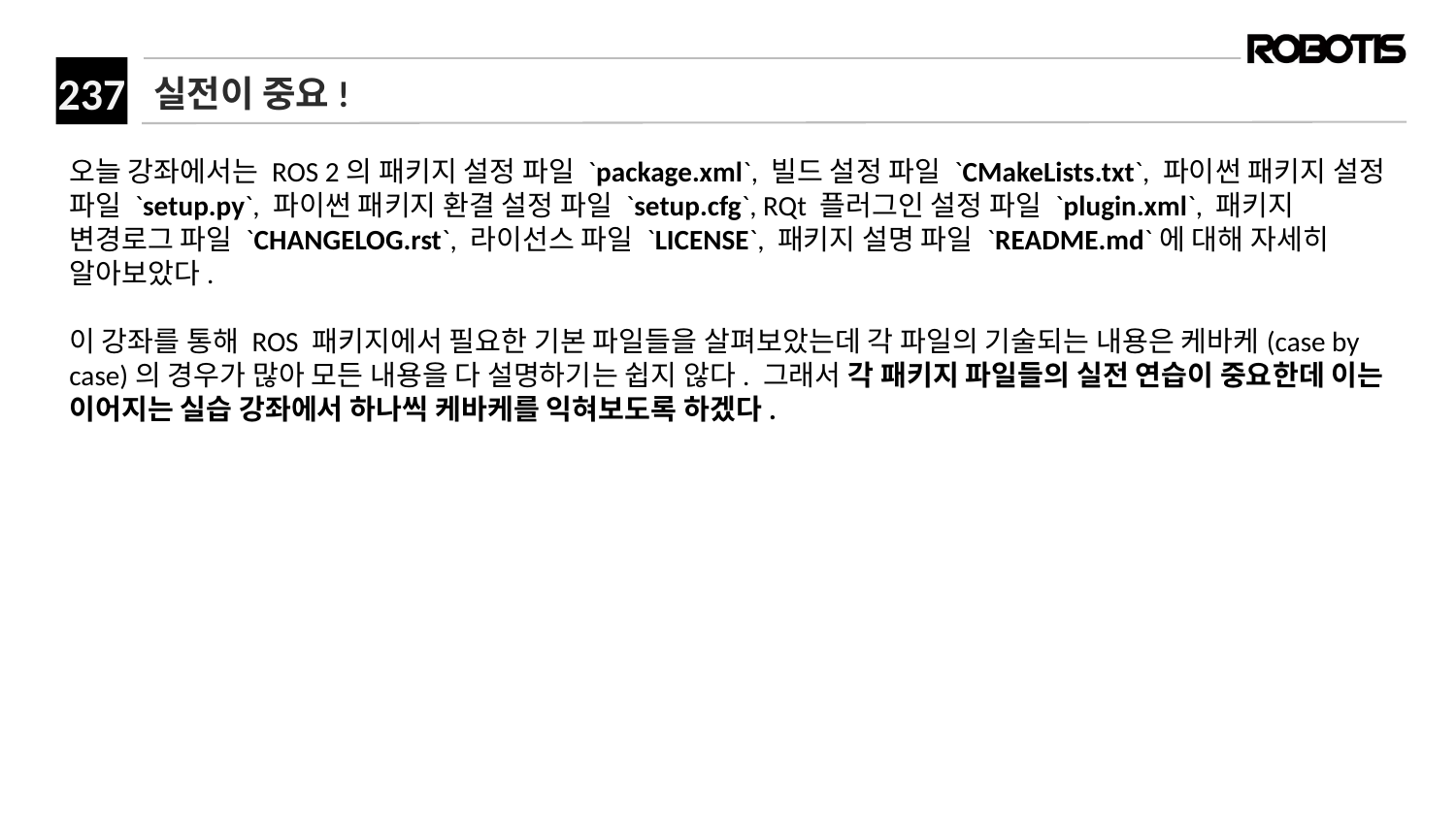

# 실전이 중요!
오늘 강좌에서는 ROS 2의 패키지 설정 파일 `package.xml`, 빌드 설정 파일 `CMakeLists.txt`, 파이썬 패키지 설정 파일 `setup.py`, 파이썬 패키지 환결 설정 파일 `setup.cfg`, RQt 플러그인 설정 파일 `plugin.xml`, 패키지 변경로그 파일 `CHANGELOG.rst`, 라이선스 파일 `LICENSE`, 패키지 설명 파일 `README.md`에 대해 자세히 알아보았다.

이 강좌를 통해 ROS 패키지에서 필요한 기본 파일들을 살펴보았는데 각 파일의 기술되는 내용은 케바케(case by case)의 경우가 많아 모든 내용을 다 설명하기는 쉽지 않다. 그래서 각 패키지 파일들의 실전 연습이 중요한데 이는 이어지는 실습 강좌에서 하나씩 케바케를 익혀보도록 하겠다.

​